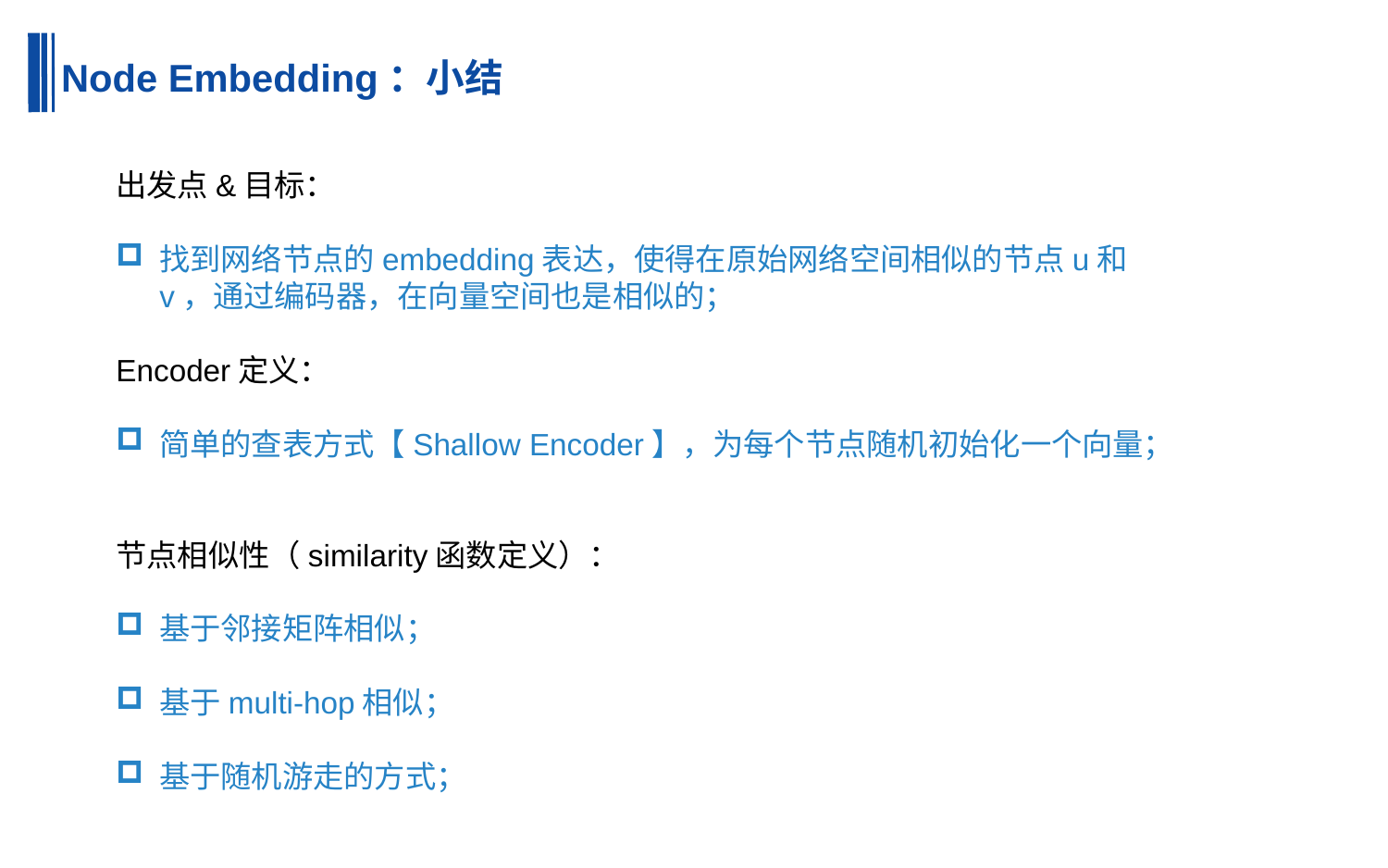

# Node Embedding：小结
出发点&目标：

找到网络节点的embedding表达，使得在原始网络空间相似的节点u和v，通过编码器，在向量空间也是相似的；

Encoder定义：

简单的查表方式【Shallow Encoder】，为每个节点随机初始化一个向量；

节点相似性（similarity函数定义）：

基于邻接矩阵相似；

基于multi-hop相似；

基于随机游走的方式；